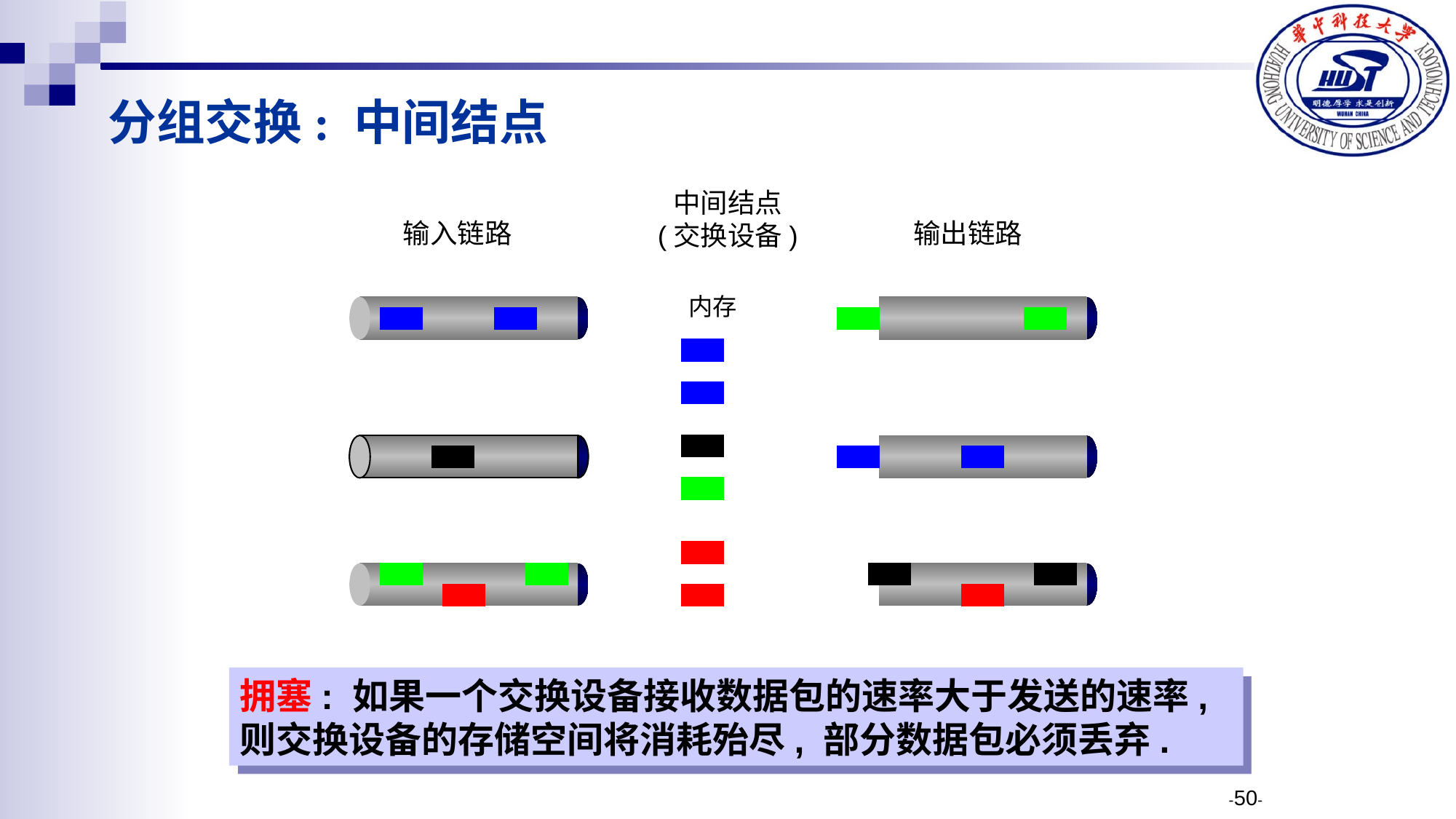

分组交换: 中间结点
中间结点
(交换设备)

输入链路
输出链路

内存

拥塞: 如果一个交换设备接收数据包的速率大于发送的速率, 则交换设备的存储空间将消耗殆尽, 部分数据包必须丢弃.
-50-